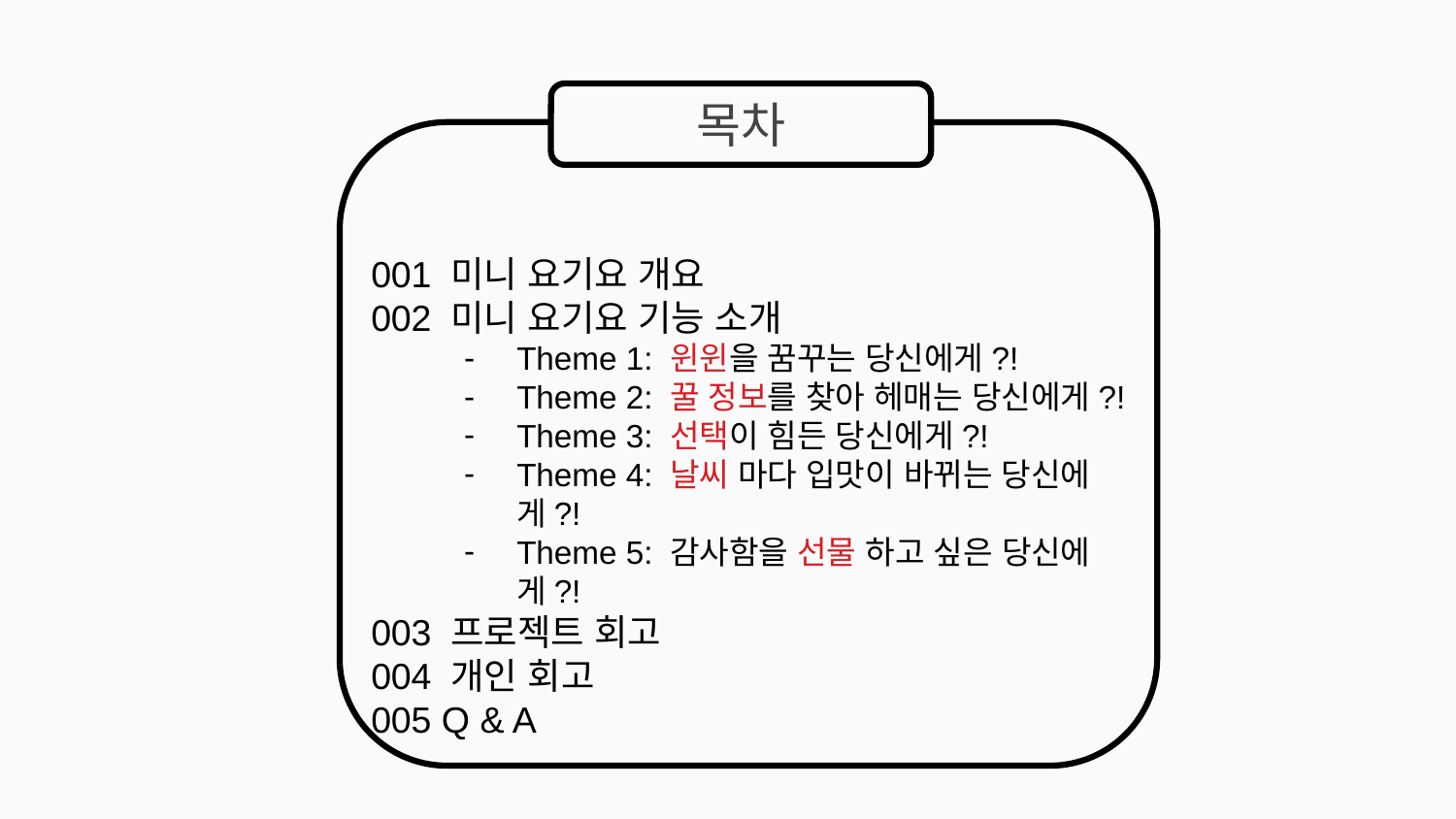

목차

001 미니 요기요 개요
002 미니 요기요 기능 소개
Theme 1: 윈윈을 꿈꾸는 당신에게?!
Theme 2: 꿀 정보를 찾아 헤매는 당신에게?!
Theme 3: 선택이 힘든 당신에게?!
Theme 4: 날씨 마다 입맛이 바뀌는 당신에게?!
Theme 5: 감사함을 선물 하고 싶은 당신에게?!
003 프로젝트 회고
004 개인 회고
005 Q & A